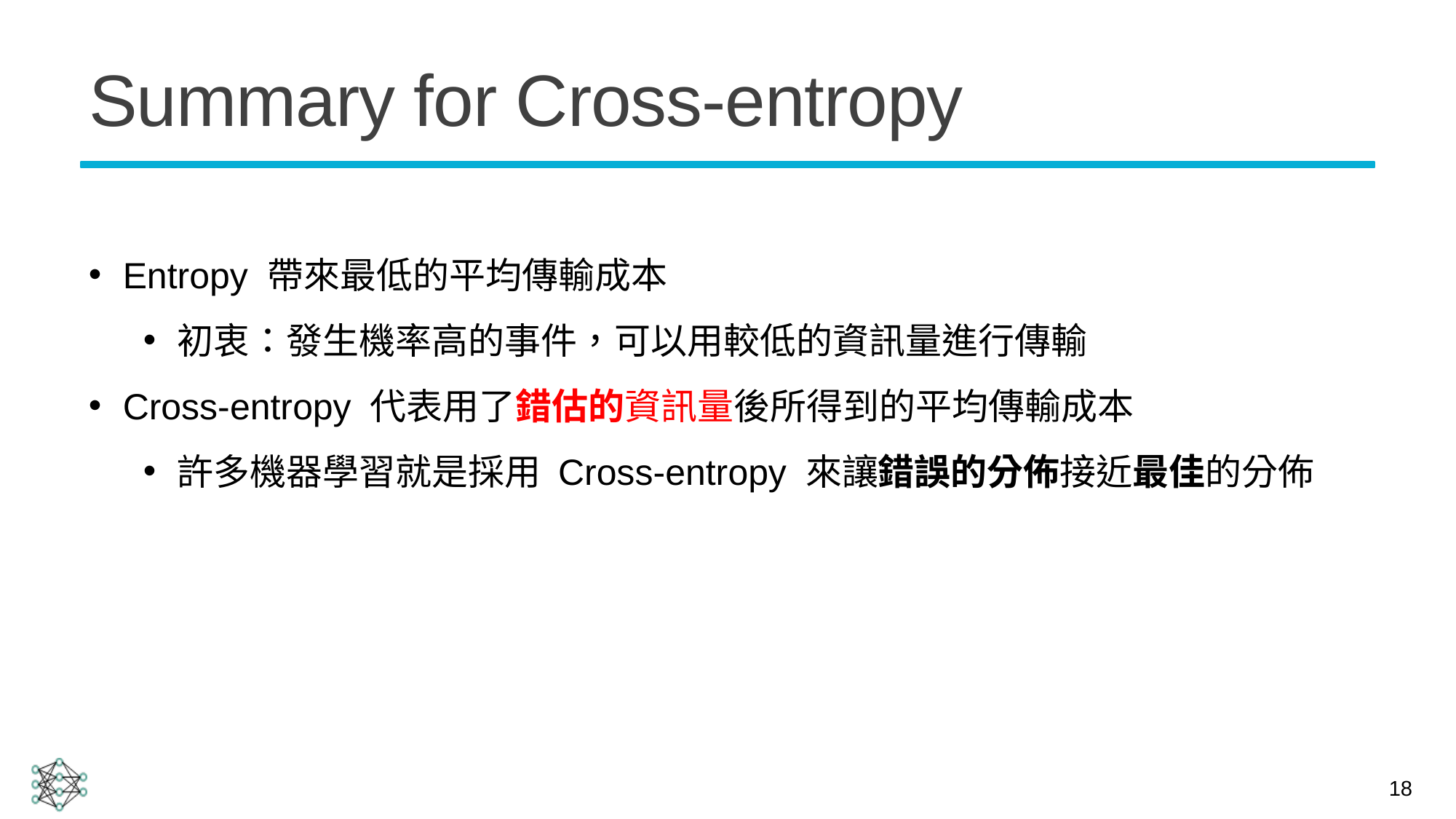

# Summary for Cross-entropy
Entropy 帶來最低的平均傳輸成本
初衷：發生機率高的事件，可以用較低的資訊量進行傳輸
Cross-entropy 代表用了錯估的資訊量後所得到的平均傳輸成本
許多機器學習就是採用 Cross-entropy 來讓錯誤的分佈接近最佳的分佈
18